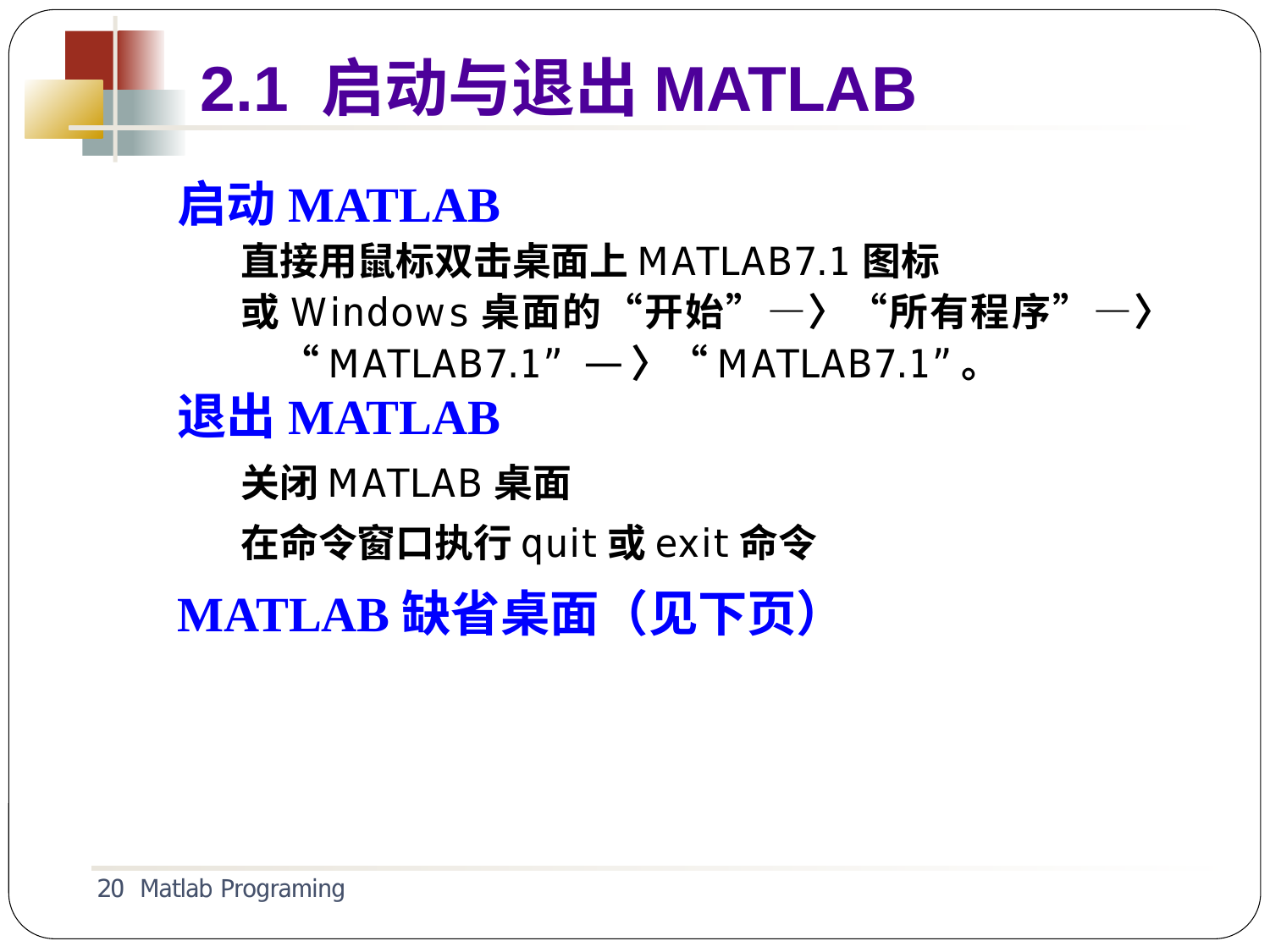

2.1 启动与退出MATLAB
启动MATLAB
直接用鼠标双击桌面上MATLAB7.1图标
或Windows桌面的“开始”—〉“所有程序”—〉“MATLAB7.1”  —〉“MATLAB7.1”。
退出MATLAB
关闭MATLAB桌面
在命令窗口执行quit或exit命令
MATLAB缺省桌面（见下页）

20  Matlab Programing